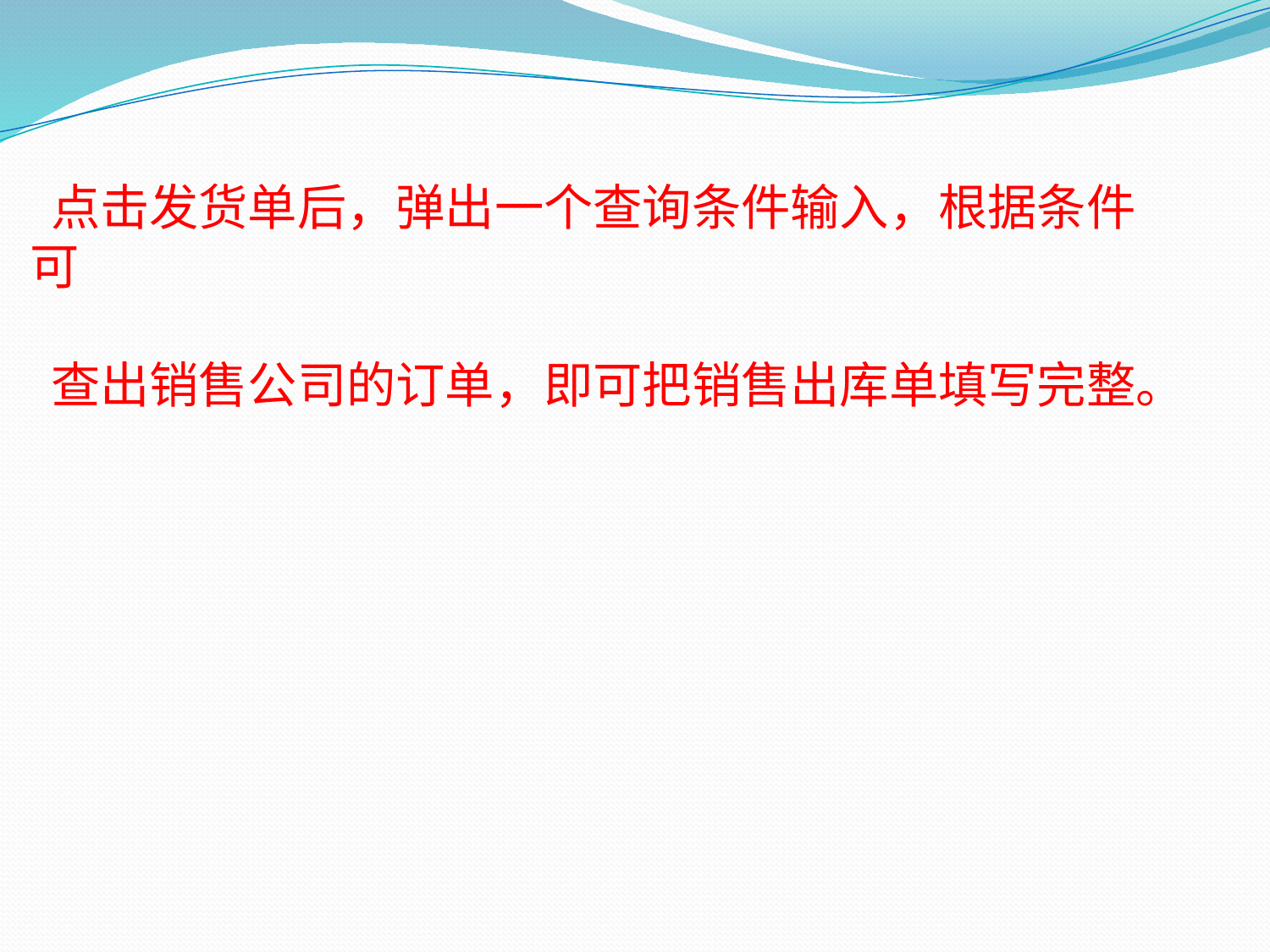

点击发货单后，弹出一个查询条件输入，根据条件可

查出销售公司的订单，即可把销售出库单填写完整。